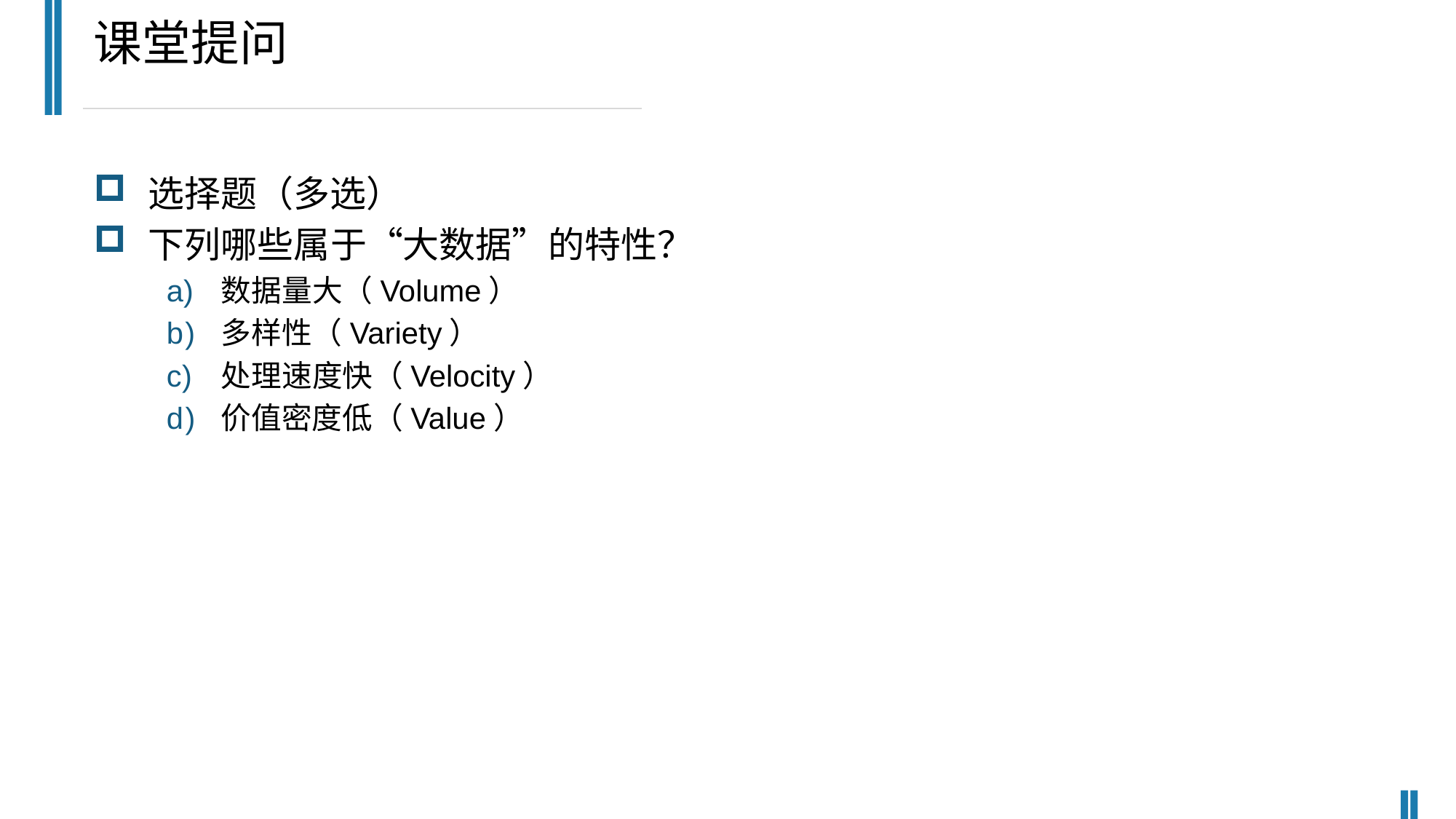

课堂提问

选择题（多选）
下列哪些属于“大数据”的特性？
数据量大（Volume）
多样性（Variety）
处理速度快（Velocity）
价值密度低（Value）